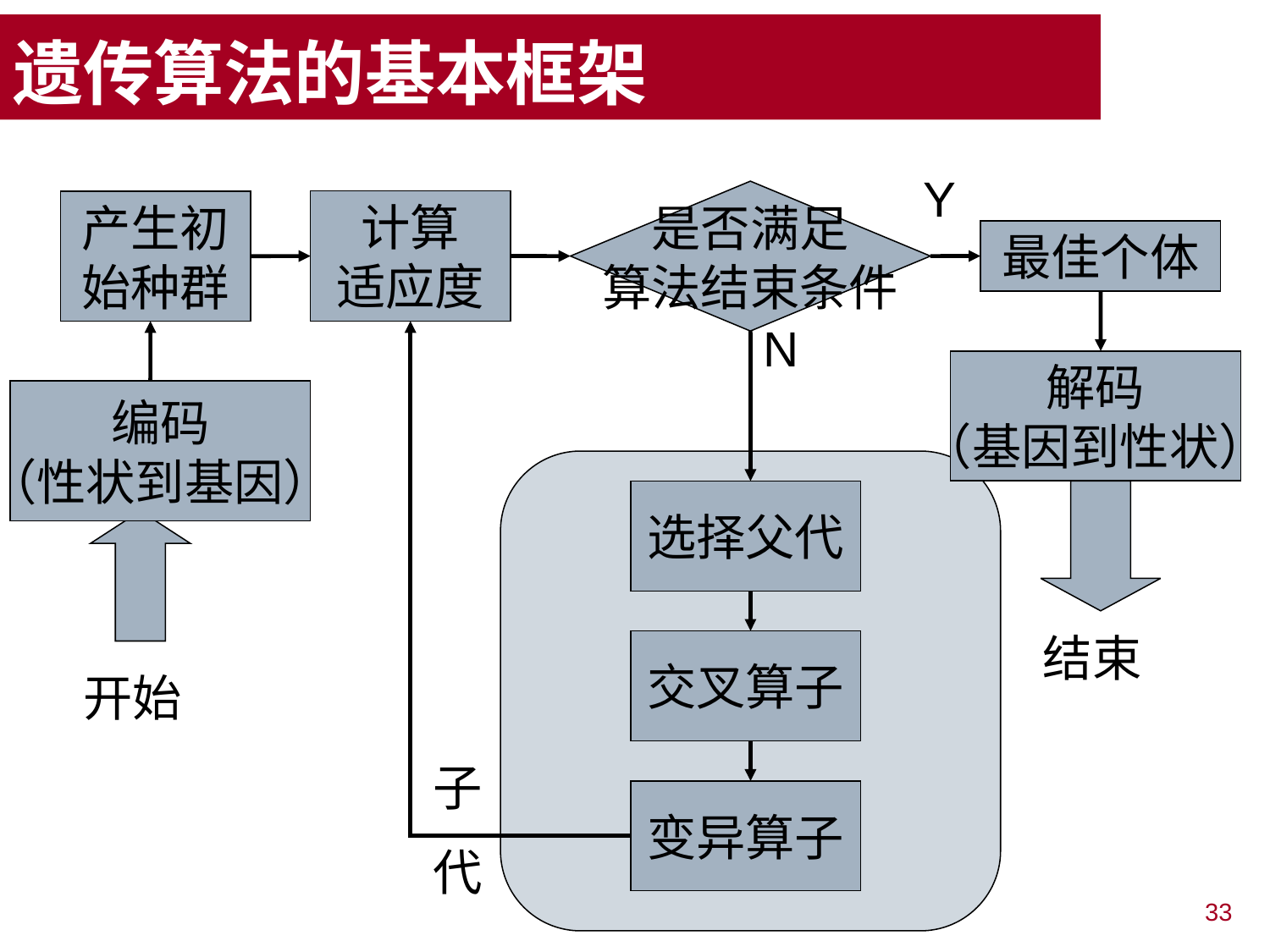

# 遗传算法的基本框架
Y
是否满足
算法结束条件
计算
适应度
产生初
始种群
最佳个体

N

解码
（基因到性状）
编码
（性状到基因）

选择父代

结束
交叉算子
开始

子
代
变异算子
33